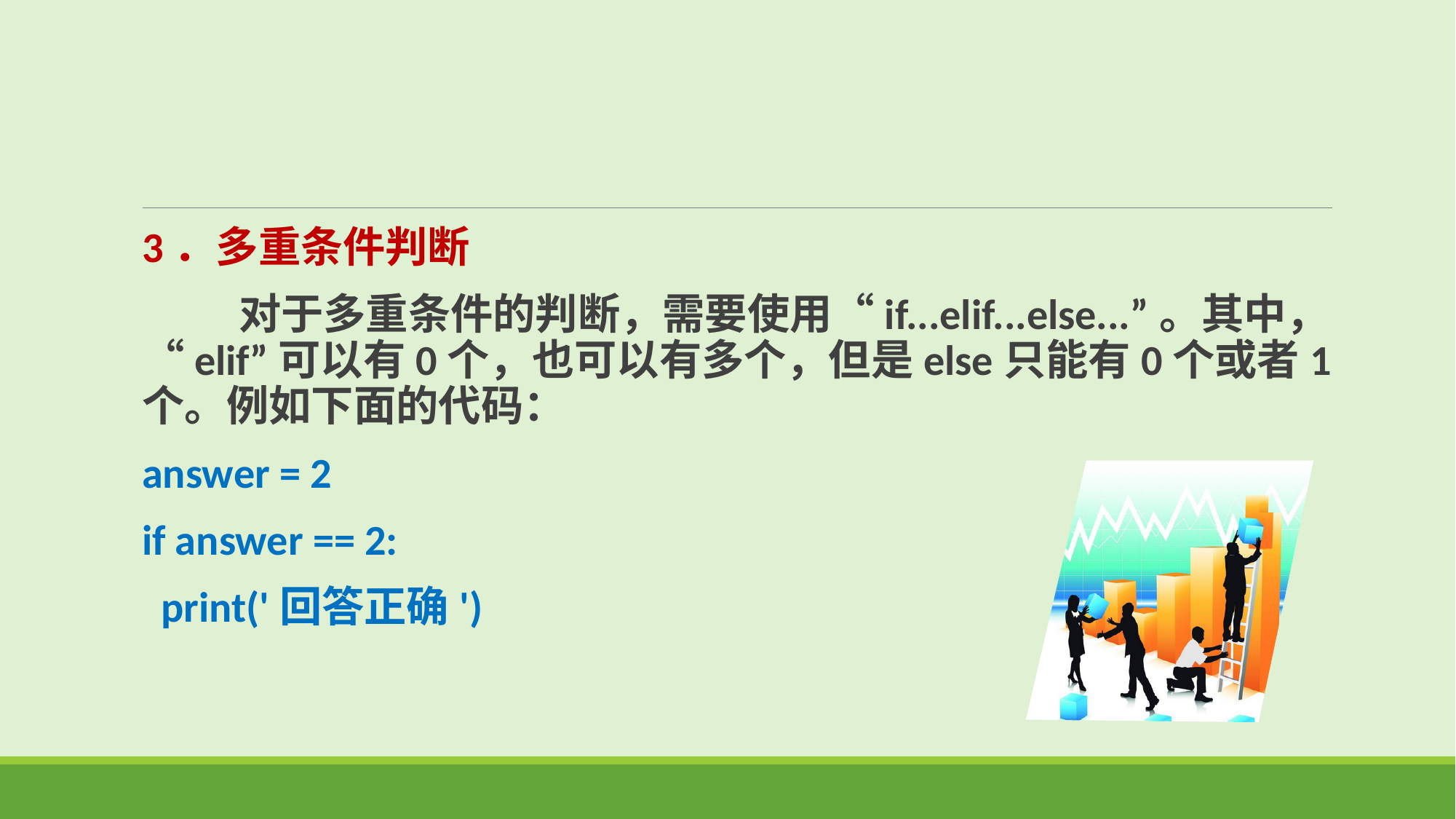

3．多重条件判断
         对于多重条件的判断，需要使用“if...elif...else...”。其中，“elif”可以有0个，也可以有多个，但是else只能有0个或者1个。例如下面的代码：
answer = 2
if answer == 2:
  print('回答正确')